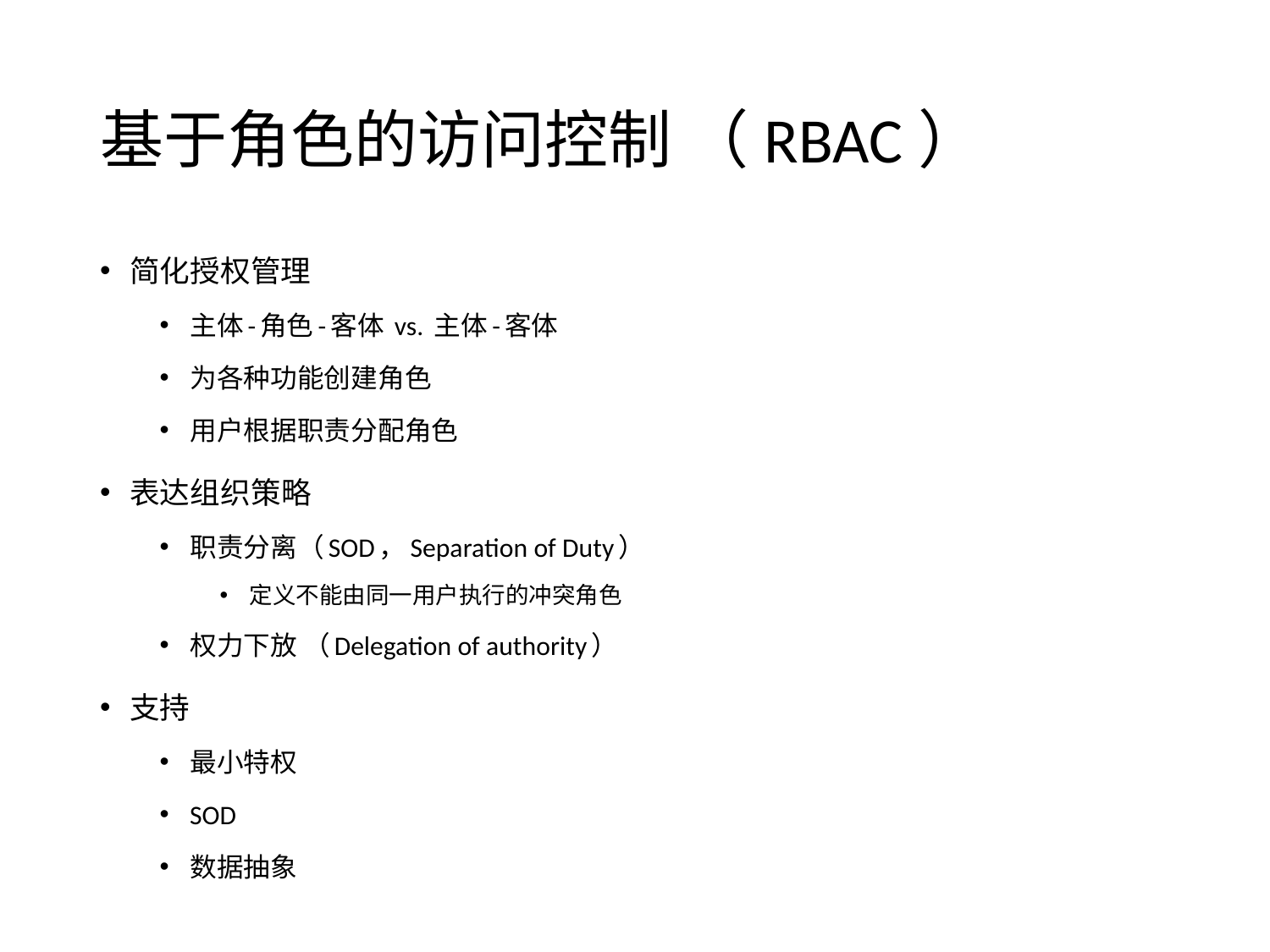

# 基于角色的访问控制 （RBAC）
简化授权管理
主体-角色-客体 vs. 主体-客体
为各种功能创建角色
用户根据职责分配角色
表达组织策略
职责分离（SOD，Separation of Duty）
定义不能由同一用户执行的冲突角色
权力下放 （Delegation of authority）
支持
最小特权
SOD
数据抽象